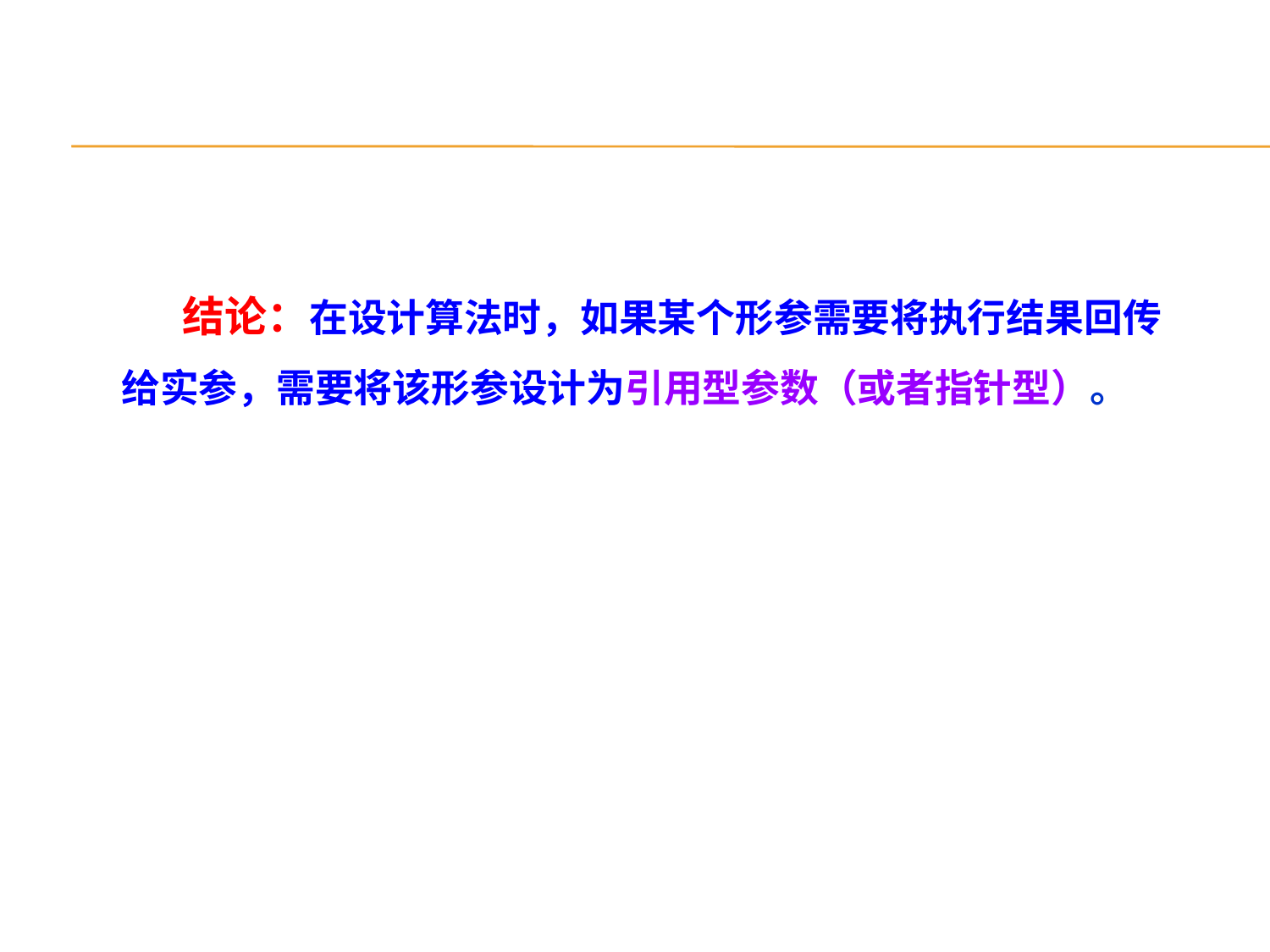

结论：在设计算法时，如果某个形参需要将执行结果回传给实参，需要将该形参设计为引用型参数（或者指针型）。